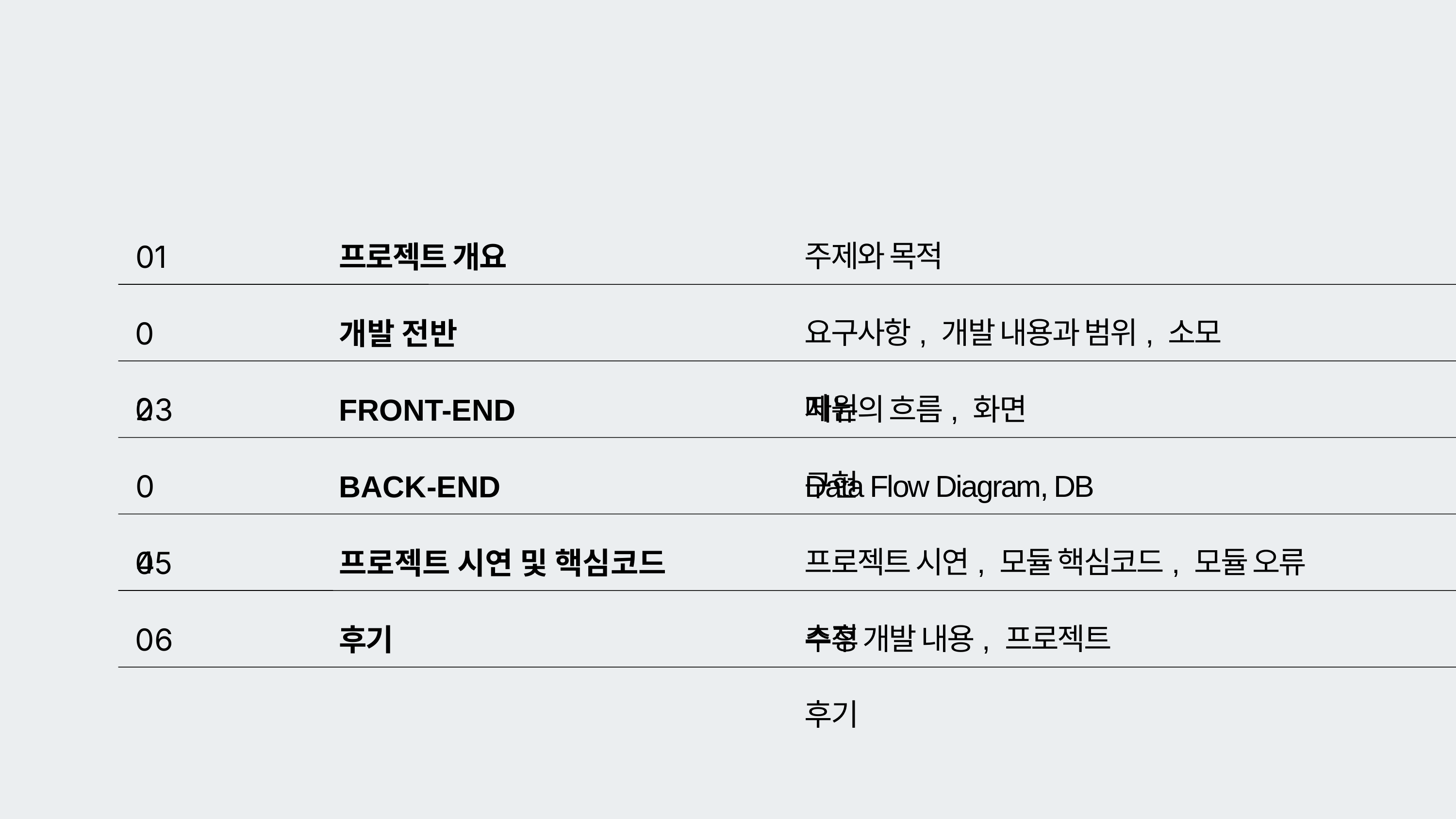

주제와 목적

01
프로젝트 개요

요구사항, 개발 내용과 범위, 소모 자원

02
개발 전반

메뉴의 흐름, 화면 구현

03
FRONT-END

Data Flow Diagram, DB

04
BACK-END

프로젝트 시연, 모듈 핵심코드, 모듈 오류 수정

05
프로젝트 시연 및 핵심코드

추후 개발 내용, 프로젝트 후기

06
후기